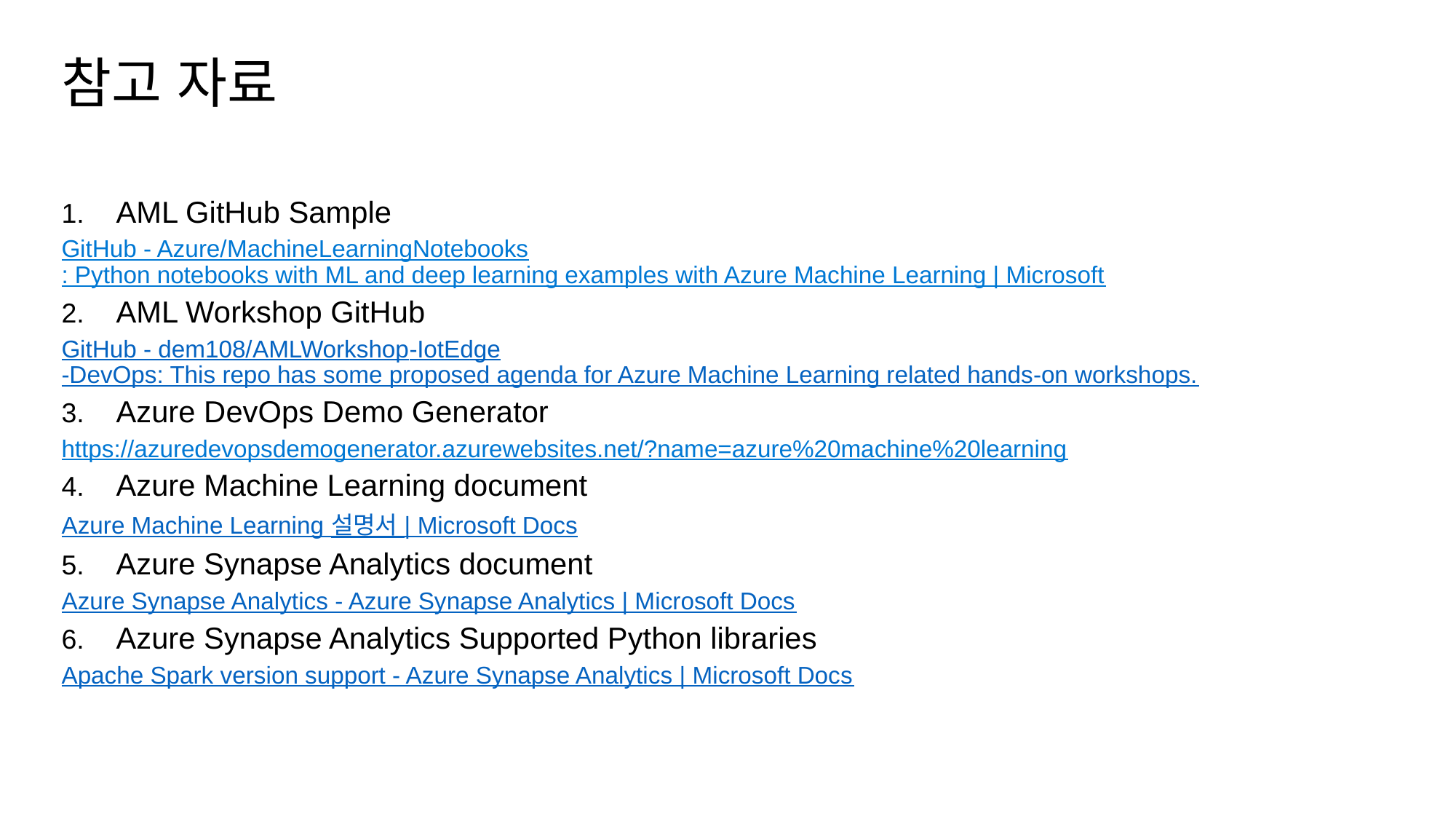

# 참고 자료
AML GitHub Sample
GitHub - Azure/MachineLearningNotebooks: Python notebooks with ML and deep learning examples with Azure Machine Learning | Microsoft
AML Workshop GitHub
GitHub - dem108/AMLWorkshop-IotEdge-DevOps: This repo has some proposed agenda for Azure Machine Learning related hands-on workshops.
Azure DevOps Demo Generator
https://azuredevopsdemogenerator.azurewebsites.net/?name=azure%20machine%20learning
Azure Machine Learning document
Azure Machine Learning 설명서 | Microsoft Docs
Azure Synapse Analytics document
Azure Synapse Analytics - Azure Synapse Analytics | Microsoft Docs
Azure Synapse Analytics Supported Python libraries
Apache Spark version support - Azure Synapse Analytics | Microsoft Docs